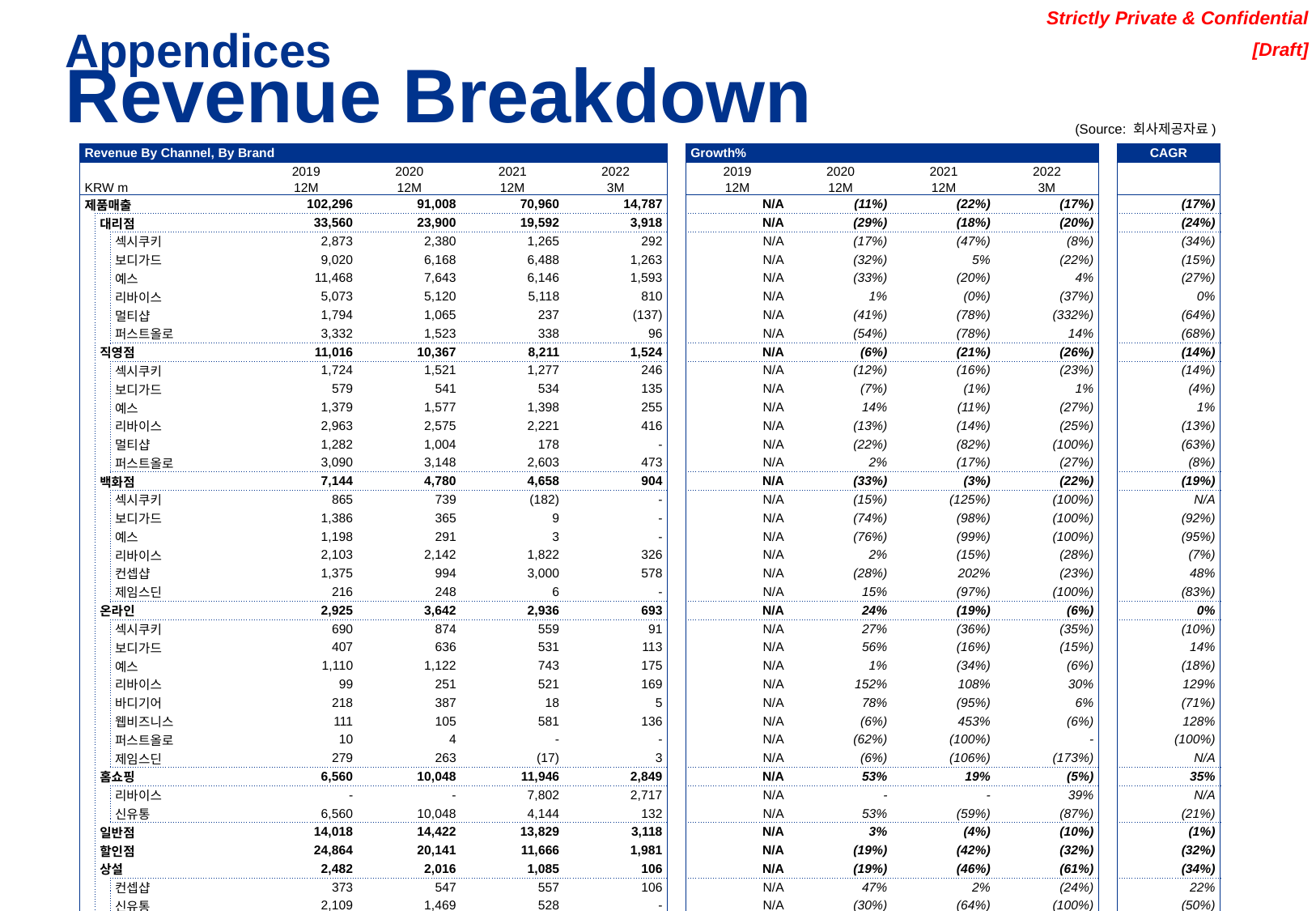

Appendices
Revenue Breakdown
(Source: 회사제공자료)
| Revenue By Channel, By Brand |  |  |  |  |  |  |  | Growth% |  |  |  |  | CAGR |
| --- | --- | --- | --- | --- | --- | --- | --- | --- | --- | --- | --- | --- | --- |
|  |  |  | 2019 | 2020 | 2021 | 2022 |  | 2019 | 2020 | 2021 | 2022 |  |  |
| KRW m |  |  | 12M | 12M | 12M | 3M |  | 12M | 12M | 12M | 3M |  |  |
| 제품매출 |  |  | 102,296 | 91,008 | 70,960 | 14,787 |  | N/A | (11%) | (22%) | (17%) |  | (17%) |
|  | 대리점 |  | 33,560 | 23,900 | 19,592 | 3,918 |  | N/A | (29%) | (18%) | (20%) |  | (24%) |
|  |  | 섹시쿠키 | 2,873 | 2,380 | 1,265 | 292 |  | N/A | (17%) | (47%) | (8%) |  | (34%) |
|  |  | 보디가드 | 9,020 | 6,168 | 6,488 | 1,263 |  | N/A | (32%) | 5% | (22%) |  | (15%) |
|  |  | 예스 | 11,468 | 7,643 | 6,146 | 1,593 |  | N/A | (33%) | (20%) | 4% |  | (27%) |
|  |  | 리바이스 | 5,073 | 5,120 | 5,118 | 810 |  | N/A | 1% | (0%) | (37%) |  | 0% |
|  |  | 멀티샵 | 1,794 | 1,065 | 237 | (137) |  | N/A | (41%) | (78%) | (332%) |  | (64%) |
|  |  | 퍼스트올로 | 3,332 | 1,523 | 338 | 96 |  | N/A | (54%) | (78%) | 14% |  | (68%) |
|  | 직영점 |  | 11,016 | 10,367 | 8,211 | 1,524 |  | N/A | (6%) | (21%) | (26%) |  | (14%) |
|  |  | 섹시쿠키 | 1,724 | 1,521 | 1,277 | 246 |  | N/A | (12%) | (16%) | (23%) |  | (14%) |
|  |  | 보디가드 | 579 | 541 | 534 | 135 |  | N/A | (7%) | (1%) | 1% |  | (4%) |
|  |  | 예스 | 1,379 | 1,577 | 1,398 | 255 |  | N/A | 14% | (11%) | (27%) |  | 1% |
|  |  | 리바이스 | 2,963 | 2,575 | 2,221 | 416 |  | N/A | (13%) | (14%) | (25%) |  | (13%) |
|  |  | 멀티샵 | 1,282 | 1,004 | 178 | - |  | N/A | (22%) | (82%) | (100%) |  | (63%) |
|  |  | 퍼스트올로 | 3,090 | 3,148 | 2,603 | 473 |  | N/A | 2% | (17%) | (27%) |  | (8%) |
|  | 백화점 |  | 7,144 | 4,780 | 4,658 | 904 |  | N/A | (33%) | (3%) | (22%) |  | (19%) |
|  |  | 섹시쿠키 | 865 | 739 | (182) | - |  | N/A | (15%) | (125%) | (100%) |  | N/A |
|  |  | 보디가드 | 1,386 | 365 | 9 | - |  | N/A | (74%) | (98%) | (100%) |  | (92%) |
|  |  | 예스 | 1,198 | 291 | 3 | - |  | N/A | (76%) | (99%) | (100%) |  | (95%) |
|  |  | 리바이스 | 2,103 | 2,142 | 1,822 | 326 |  | N/A | 2% | (15%) | (28%) |  | (7%) |
|  |  | 컨셉샵 | 1,375 | 994 | 3,000 | 578 |  | N/A | (28%) | 202% | (23%) |  | 48% |
|  |  | 제임스딘 | 216 | 248 | 6 | - |  | N/A | 15% | (97%) | (100%) |  | (83%) |
|  | 온라인 |  | 2,925 | 3,642 | 2,936 | 693 |  | N/A | 24% | (19%) | (6%) |  | 0% |
|  |  | 섹시쿠키 | 690 | 874 | 559 | 91 |  | N/A | 27% | (36%) | (35%) |  | (10%) |
|  |  | 보디가드 | 407 | 636 | 531 | 113 |  | N/A | 56% | (16%) | (15%) |  | 14% |
|  |  | 예스 | 1,110 | 1,122 | 743 | 175 |  | N/A | 1% | (34%) | (6%) |  | (18%) |
|  |  | 리바이스 | 99 | 251 | 521 | 169 |  | N/A | 152% | 108% | 30% |  | 129% |
|  |  | 바디기어 | 218 | 387 | 18 | 5 |  | N/A | 78% | (95%) | 6% |  | (71%) |
|  |  | 웹비즈니스 | 111 | 105 | 581 | 136 |  | N/A | (6%) | 453% | (6%) |  | 128% |
|  |  | 퍼스트올로 | 10 | 4 | - | - |  | N/A | (62%) | (100%) | - |  | (100%) |
|  |  | 제임스딘 | 279 | 263 | (17) | 3 |  | N/A | (6%) | (106%) | (173%) |  | N/A |
|  | 홈쇼핑 |  | 6,560 | 10,048 | 11,946 | 2,849 |  | N/A | 53% | 19% | (5%) |  | 35% |
|  |  | 리바이스 | - | - | 7,802 | 2,717 |  | N/A | - | - | 39% |  | N/A |
|  |  | 신유통 | 6,560 | 10,048 | 4,144 | 132 |  | N/A | 53% | (59%) | (87%) |  | (21%) |
|  | 일반점 |  | 14,018 | 14,422 | 13,829 | 3,118 |  | N/A | 3% | (4%) | (10%) |  | (1%) |
|  | 할인점 |  | 24,864 | 20,141 | 11,666 | 1,981 |  | N/A | (19%) | (42%) | (32%) |  | (32%) |
|  | 상설 |  | 2,482 | 2,016 | 1,085 | 106 |  | N/A | (19%) | (46%) | (61%) |  | (34%) |
|  |  | 컨셉샵 | 373 | 547 | 557 | 106 |  | N/A | 47% | 2% | (24%) |  | 22% |
|  |  | 신유통 | 2,109 | 1,469 | 528 | - |  | N/A | (30%) | (64%) | (100%) |  | (50%) |
|  | 해외 |  | 4,150 | 3,221 | 306 | - |  | N/A | (22%) | (90%) | (100%) |  | (73%) |
|  | 기타 |  | 479 | 406 | 282 | 63 |  | N/A | (15%) | (31%) | (10%) |  | (23%) |
|  |  | 마트 | 459 | 362 | 257 | 61 |  | N/A | (21%) | (29%) | (5%) |  | (25%) |
|  |  | 로스 | 19 | 43 | 25 | 2 |  | N/A | 123% | (42%) | (63%) |  | 14% |
|  | 상품매출차감 |  | (4,903) | (1,935) | (3,552) | (369) |  | N/A | (61%) | 84% | (58%) |  | (15%) |